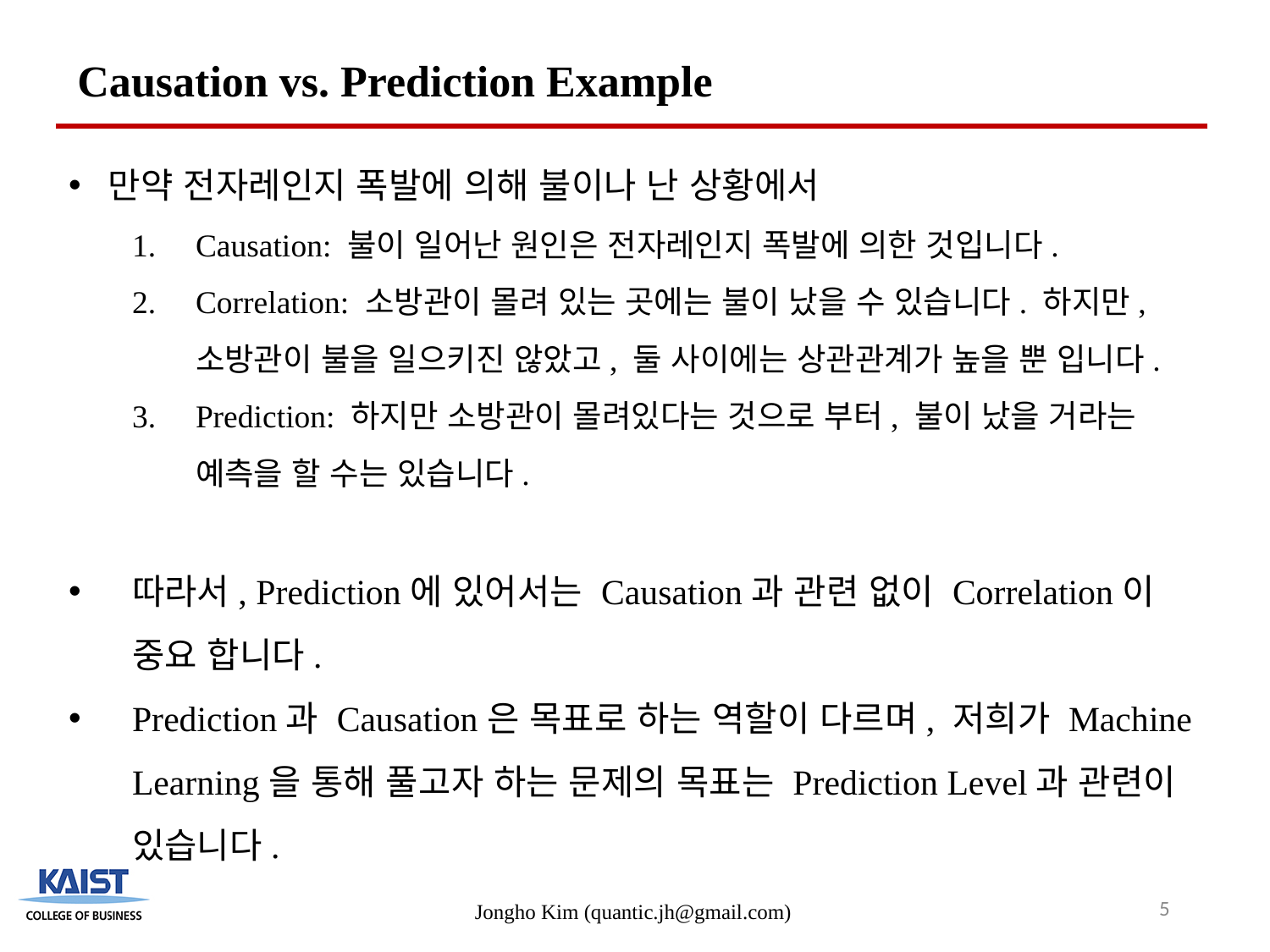

Causation vs. Prediction Example
만약 전자레인지 폭발에 의해 불이나 난 상황에서
Causation: 불이 일어난 원인은 전자레인지 폭발에 의한 것입니다.
Correlation: 소방관이 몰려 있는 곳에는 불이 났을 수 있습니다. 하지만, 소방관이 불을 일으키진 않았고, 둘 사이에는 상관관계가 높을 뿐 입니다.
Prediction: 하지만 소방관이 몰려있다는 것으로 부터, 불이 났을 거라는 예측을 할 수는 있습니다.

따라서, Prediction에 있어서는 Causation과 관련 없이 Correlation이 중요 합니다.
Prediction과 Causation은 목표로 하는 역할이 다르며, 저희가 Machine Learning을 통해 풀고자 하는 문제의 목표는 Prediction Level과 관련이 있습니다.
5